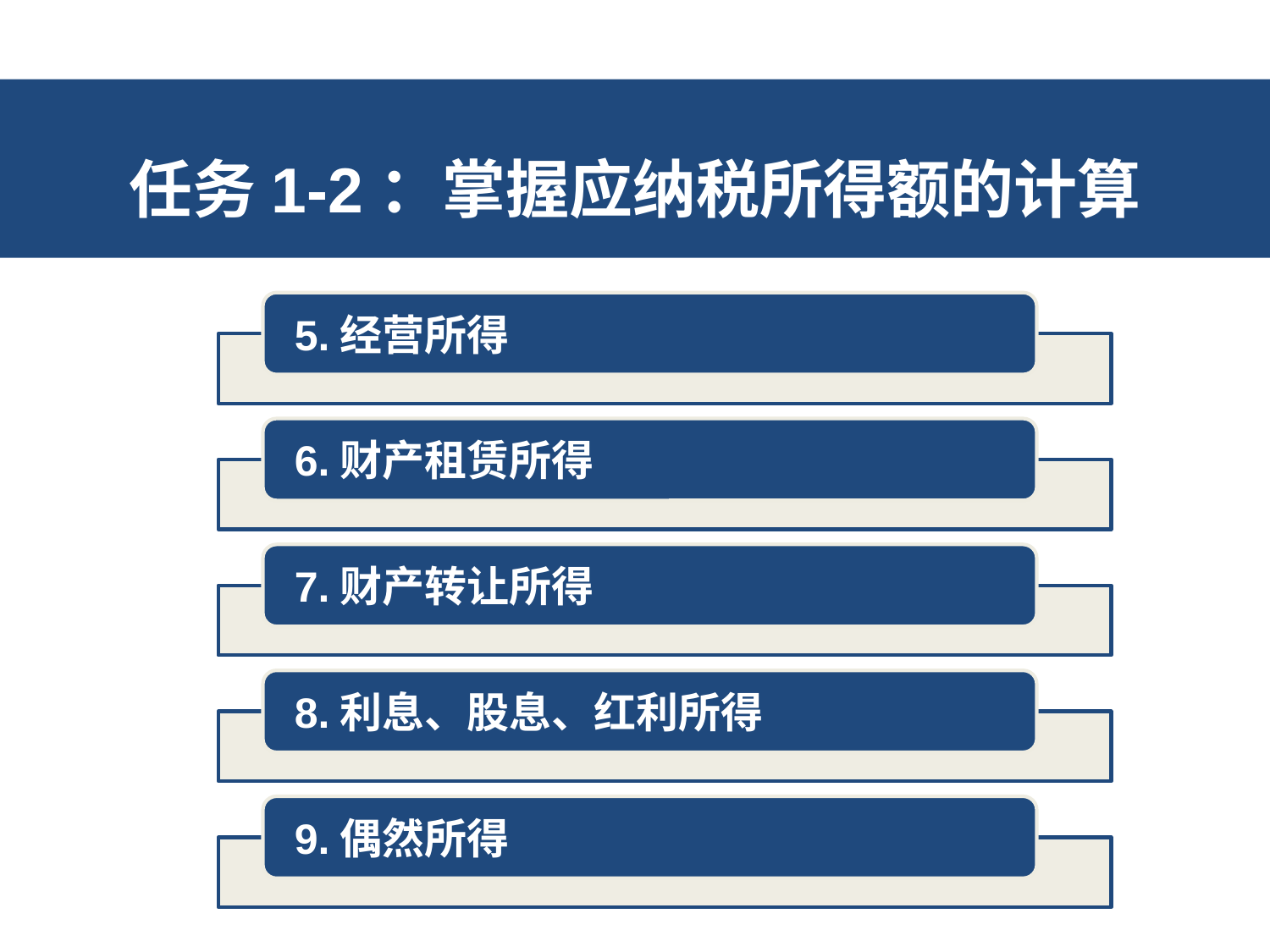

任务1-2：掌握应纳税所得额的计算
5.经营所得
6.财产租赁所得
7.财产转让所得
8.利息、股息、红利所得
9.偶然所得